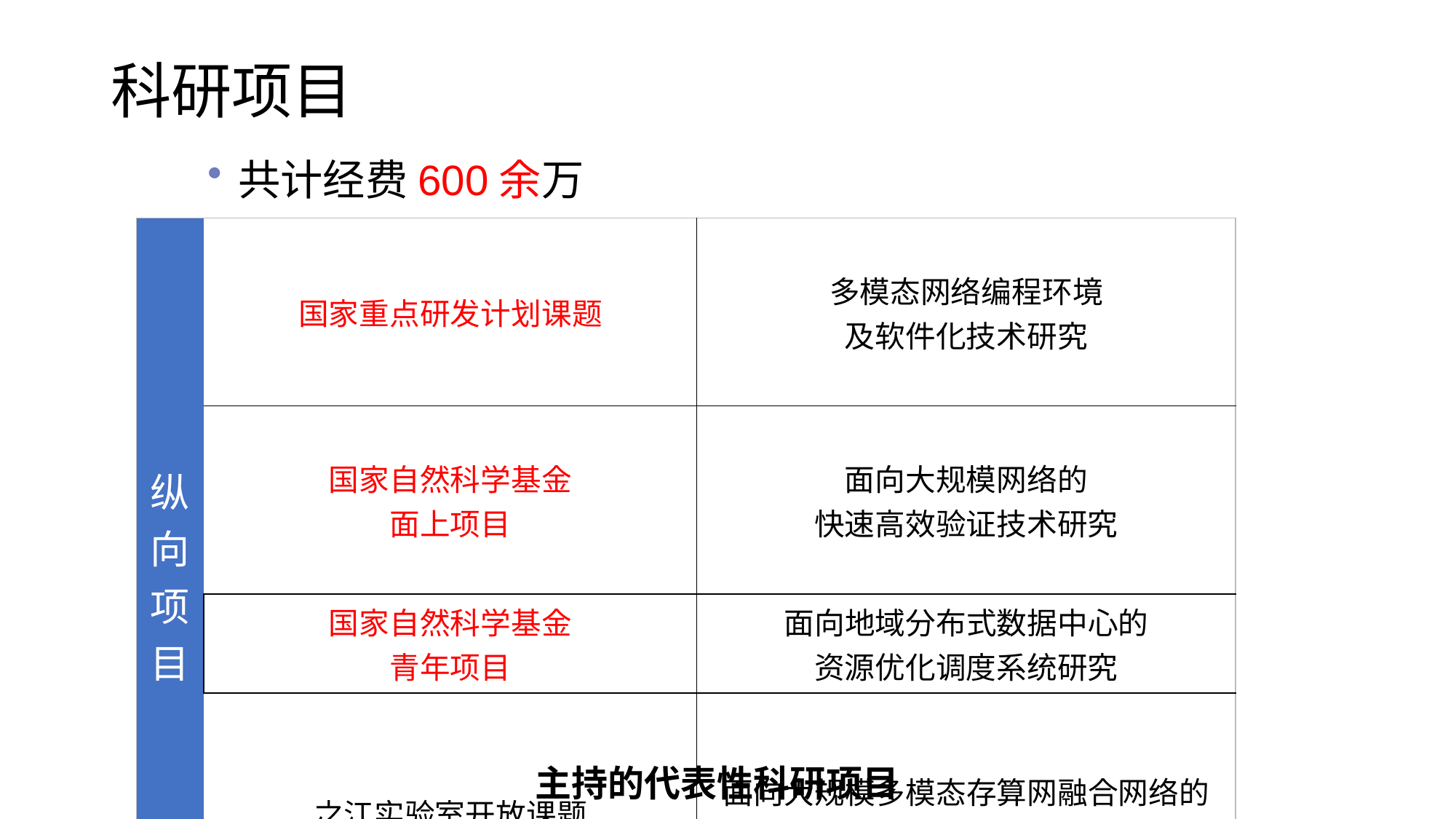

# 科研项目
共计经费600余万

| 纵向项目 | 国家重点研发计划课题 | 多模态网络编程环境 及软件化技术研究 |
| --- | --- | --- |
|  | 国家自然科学基金 面上项目 | 面向大规模网络的 快速高效验证技术研究 |
|  | 国家自然科学基金 青年项目 | 面向地域分布式数据中心的 资源优化调度系统研究 |
|  | 之江实验室开放课题 | 面向大规模多模态存算网融合网络的资源管理关键技术研究 |
| 横向项目 | 阿里巴巴 创新研究计划 | 应用定义的多租户多业务 云存储网络关键技术研究 |
|  | 华为校企合作 创新项目 | 网络诊断与配置修复技术 |
主持的代表性科研项目